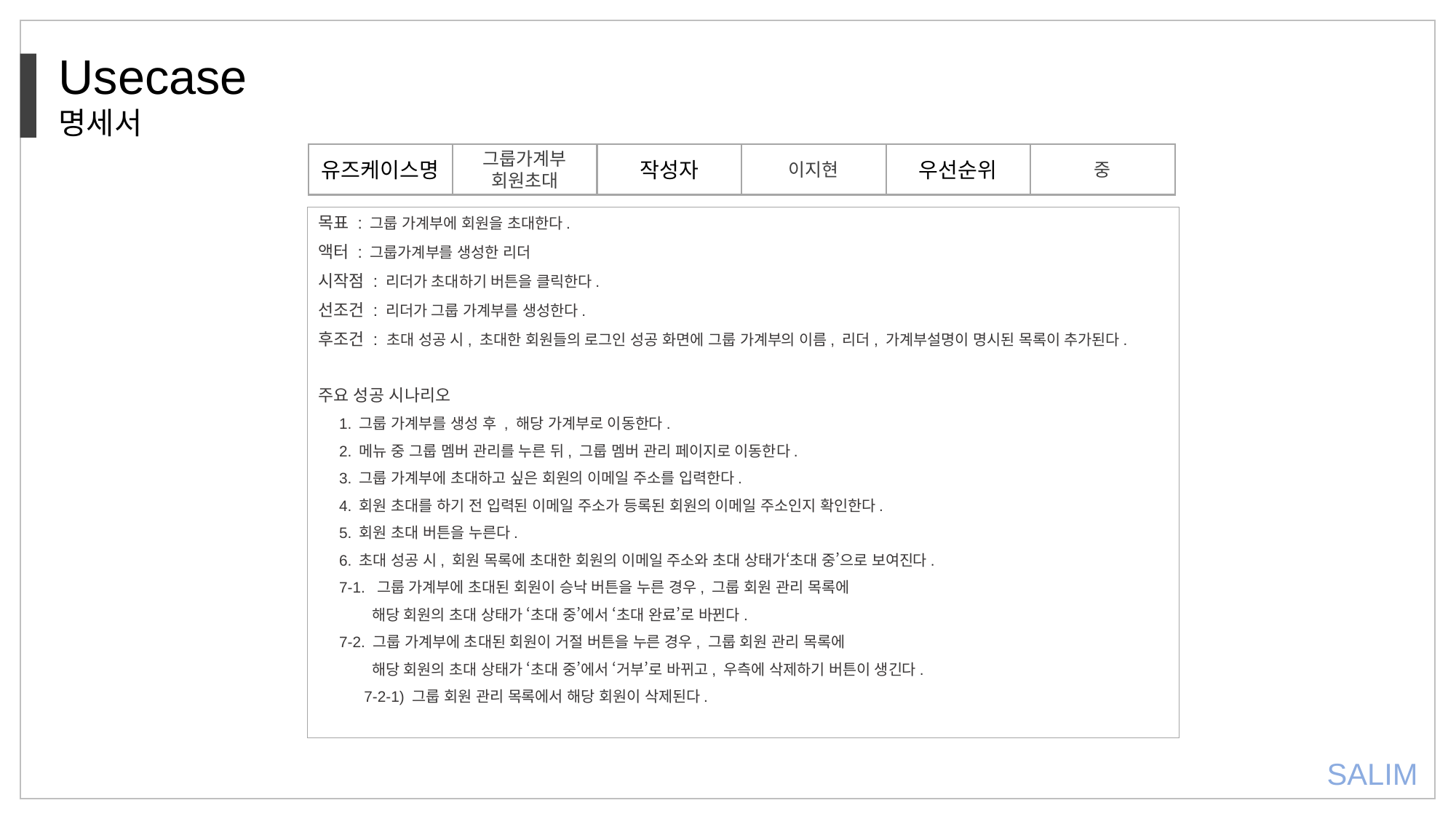

Usecase
명세서

유즈케이스명
중
그룹가계부
회원초대
작성자
이지현
우선순위
목표 : 그룹 가계부에 회원을 초대한다.
액터 : 그룹가계부를 생성한 리더
시작점 : 리더가 초대하기 버튼을 클릭한다.
선조건 : 리더가 그룹 가계부를 생성한다.
후조건 : 초대 성공 시, 초대한 회원들의 로그인 성공 화면에 그룹 가계부의 이름, 리더, 가계부설명이 명시된 목록이 추가된다.

주요 성공 시나리오
     1. 그룹 가계부를 생성 후 , 해당 가계부로 이동한다.
     2. 메뉴 중 그룹 멤버 관리를 누른 뒤, 그룹 멤버 관리 페이지로 이동한다.
     3. 그룹 가계부에 초대하고 싶은 회원의 이메일 주소를 입력한다.
     4. 회원 초대를 하기 전 입력된 이메일 주소가 등록된 회원의 이메일 주소인지 확인한다.
     5. 회원 초대 버튼을 누른다.
     6. 초대 성공 시, 회원 목록에 초대한 회원의 이메일 주소와 초대 상태가‘초대 중’으로 보여진다.
     7-1.  그룹 가계부에 초대된 회원이 승낙 버튼을 누른 경우, 그룹 회원 관리 목록에
            해당 회원의 초대 상태가 ‘초대 중’에서 ‘초대 완료’로 바뀐다.
     7-2. 그룹 가계부에 초대된 회원이 거절 버튼을 누른 경우, 그룹 회원 관리 목록에
            해당 회원의 초대 상태가 ‘초대 중’에서 ‘거부’로 바뀌고, 우측에 삭제하기 버튼이 생긴다.
           7-2-1) 그룹 회원 관리 목록에서 해당 회원이 삭제된다.

SALIM